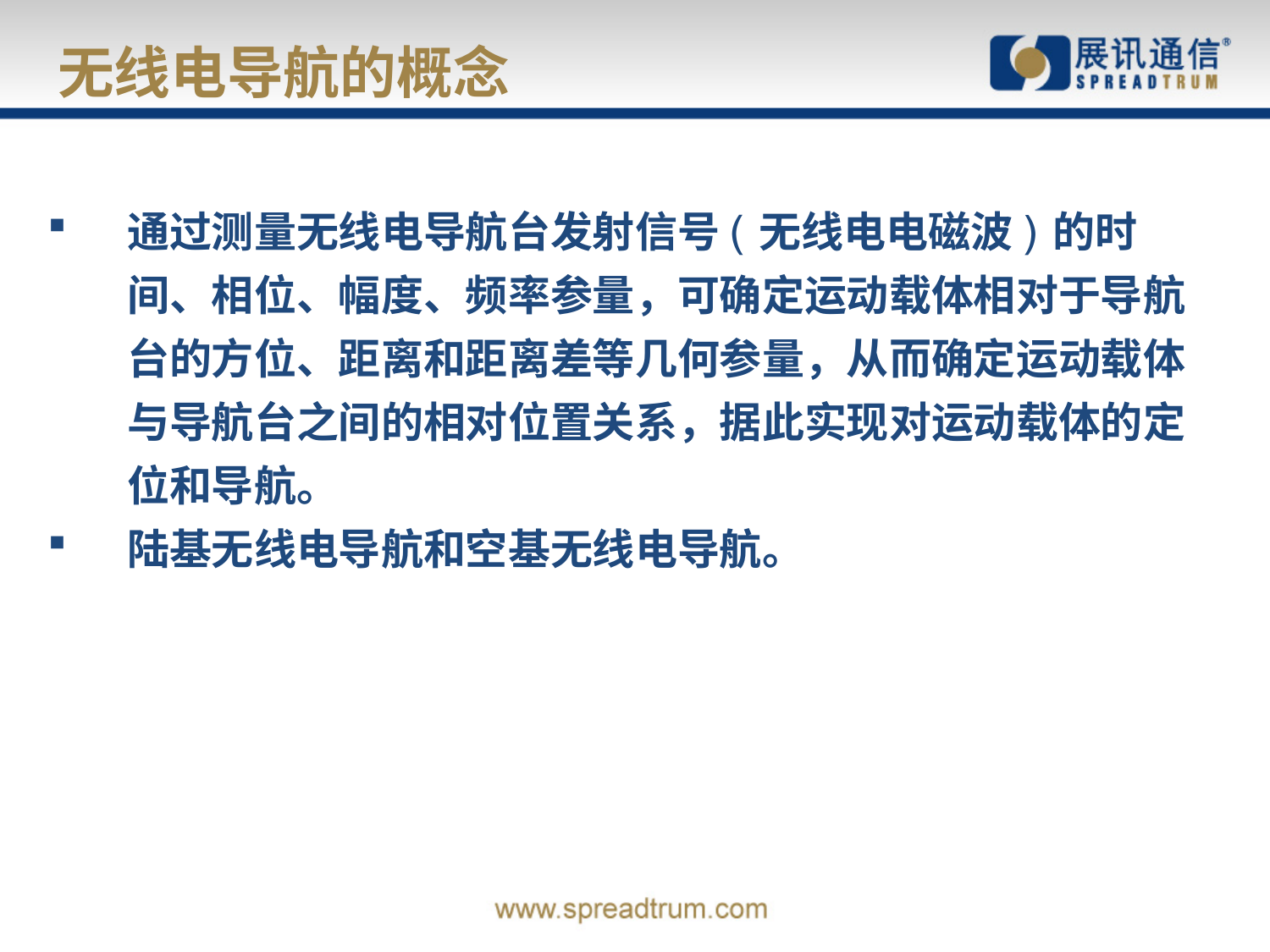

# 无线电导航的概念
通过测量无线电导航台发射信号(无线电电磁波)的时间、相位、幅度、频率参量，可确定运动载体相对于导航台的方位、距离和距离差等几何参量，从而确定运动载体与导航台之间的相对位置关系，据此实现对运动载体的定位和导航。
陆基无线电导航和空基无线电导航。